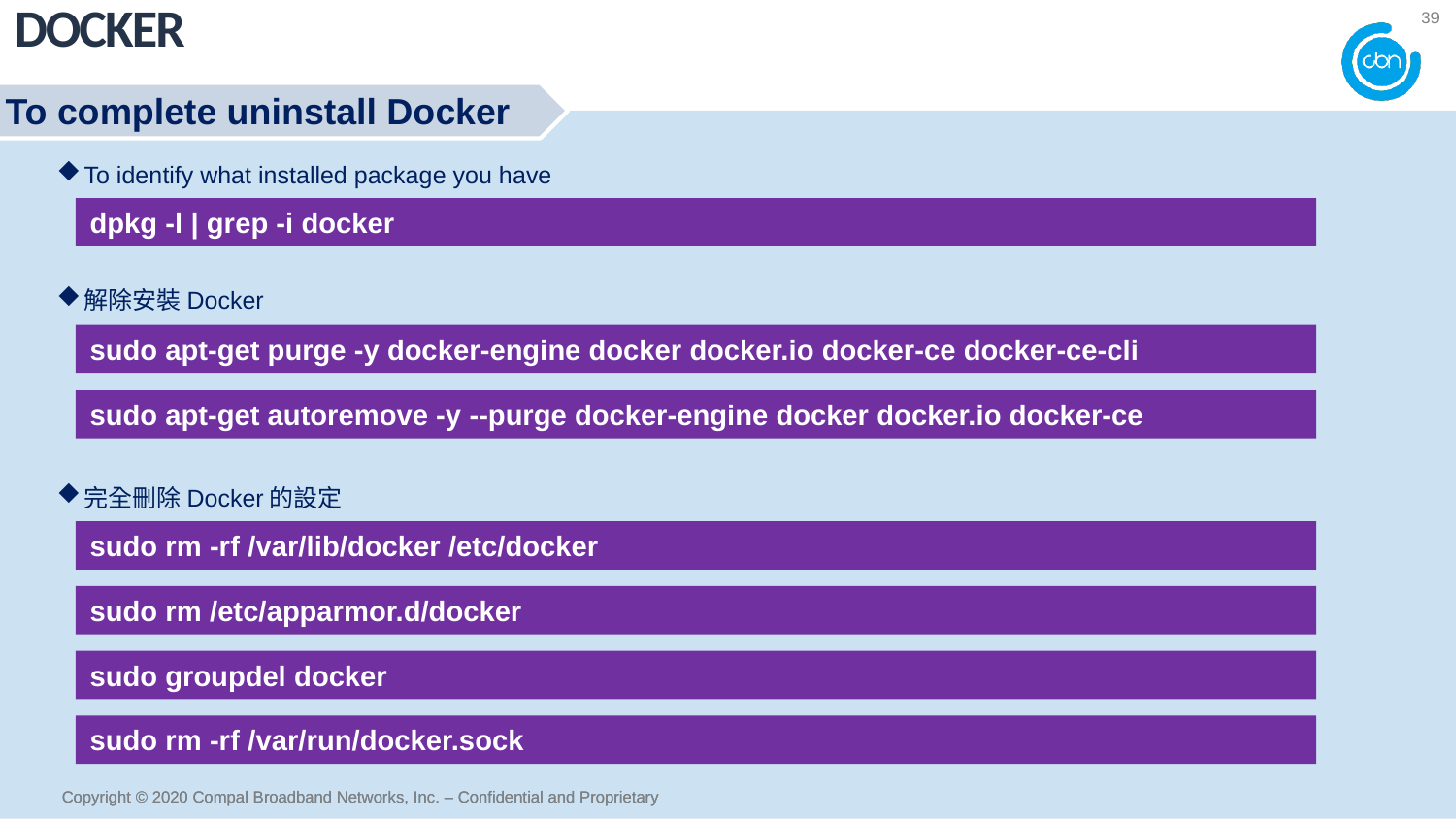

Docker
39
To complete uninstall Docker
To identify what installed package you have
dpkg -l | grep -i docker
解除安裝Docker
sudo apt-get purge -y docker-engine docker docker.io docker-ce docker-ce-cli
sudo apt-get autoremove -y --purge docker-engine docker docker.io docker-ce
完全刪除Docker的設定
sudo rm -rf /var/lib/docker /etc/docker
sudo rm /etc/apparmor.d/docker
sudo groupdel docker
sudo rm -rf /var/run/docker.sock